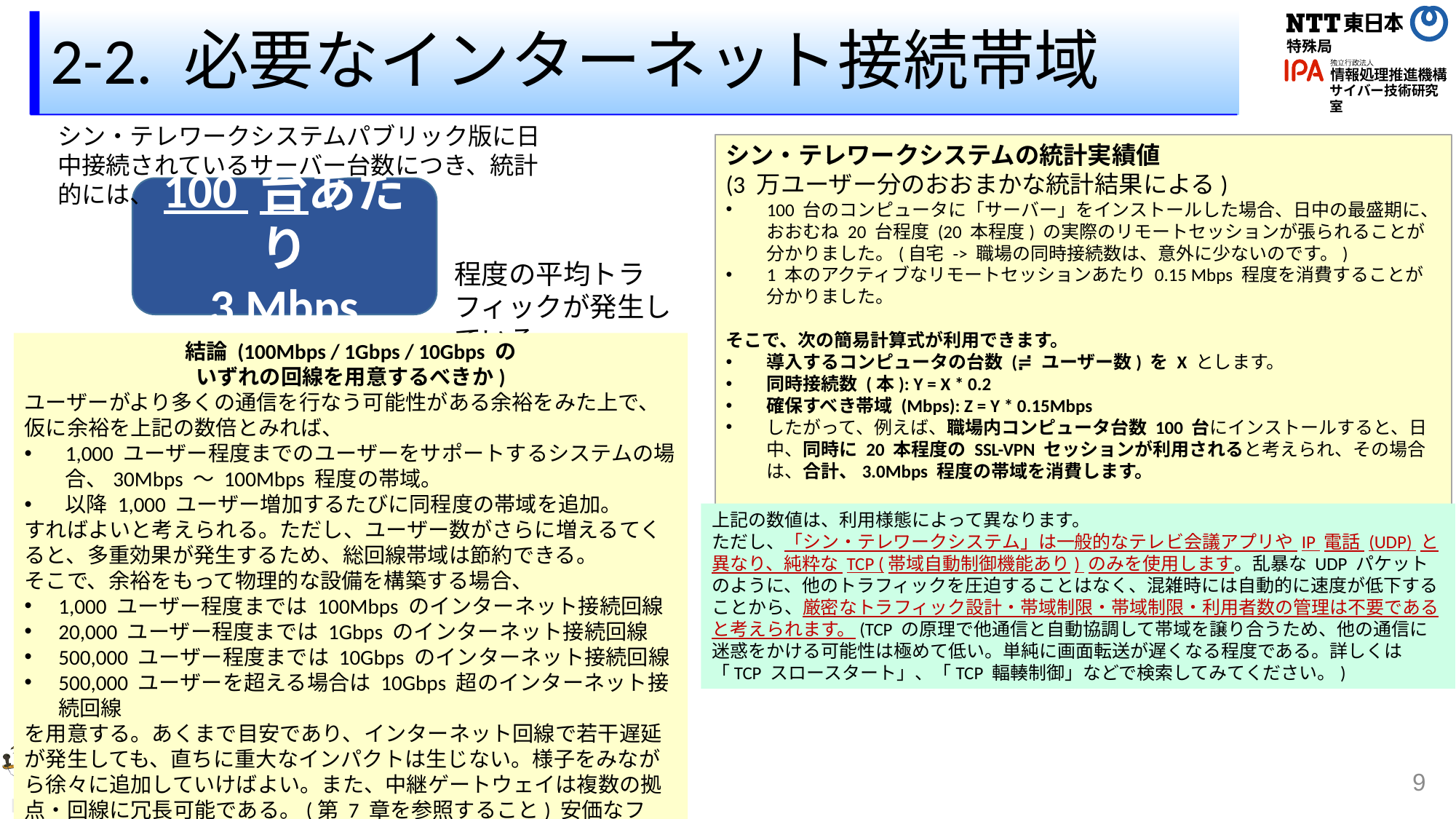

# 2-2. 必要なインターネット接続帯域
シン・テレワークシステムパブリック版に日中接続されているサーバー台数につき、統計的には、
シン・テレワークシステムの統計実績値
(3 万ユーザー分のおおまかな統計結果による)
100 台のコンピュータに「サーバー」をインストールした場合、日中の最盛期に、おおむね 20 台程度 (20 本程度) の実際のリモートセッションが張られることが分かりました。(自宅 -> 職場の同時接続数は、意外に少ないのです。)
1 本のアクティブなリモートセッションあたり 0.15 Mbps 程度を消費することが分かりました。

そこで、次の簡易計算式が利用できます。
導入するコンピュータの台数 (≓ ユーザー数) を X とします。
同時接続数 (本): Y = X * 0.2
確保すべき帯域 (Mbps): Z = Y * 0.15Mbps
したがって、例えば、職場内コンピュータ台数 100 台にインストールすると、日中、同時に 20 本程度の SSL-VPN セッションが利用されると考えられ、その場合は、合計、3.0Mbps 程度の帯域を消費します。

100 台あたり
3 Mbps
程度の平均トラフィックが発生している。
結論 (100Mbps / 1Gbps / 10Gbps の
いずれの回線を用意するべきか)
ユーザーがより多くの通信を行なう可能性がある余裕をみた上で、仮に余裕を上記の数倍とみれば、
1,000 ユーザー程度までのユーザーをサポートするシステムの場合、30Mbps ～ 100Mbps 程度の帯域。
以降 1,000 ユーザー増加するたびに同程度の帯域を追加。
すればよいと考えられる。ただし、ユーザー数がさらに増えるてくると、多重効果が発生するため、総回線帯域は節約できる。
そこで、余裕をもって物理的な設備を構築する場合、
1,000 ユーザー程度までは 100Mbps のインターネット接続回線
20,000 ユーザー程度までは 1Gbps のインターネット接続回線
500,000 ユーザー程度までは 10Gbps のインターネット接続回線
500,000 ユーザーを超える場合は 10Gbps 超のインターネット接続回線
を用意する。あくまで目安であり、インターネット回線で若干遅延が発生しても、直ちに重大なインパクトは生じない。様子をみながら徐々に追加していけばよい。また、中継ゲートウェイは複数の拠点・回線に冗長可能である。(第 7 章を参照すること) 安価なフレッツ回線や VPS を大量に分散して設置することも可である。
上記の数値は、利用様態によって異なります。
ただし、「シン・テレワークシステム」は一般的なテレビ会議アプリや IP 電話 (UDP) と異なり、純粋な TCP (帯域自動制御機能あり) のみを使用します。乱暴な UDP パケットのように、他のトラフィックを圧迫することはなく、混雑時には自動的に速度が低下することから、厳密なトラフィック設計・帯域制限・帯域制限・利用者数の管理は不要であると考えられます。(TCP の原理で他通信と自動協調して帯域を譲り合うため、他の通信に迷惑をかける可能性は極めて低い。単純に画面転送が遅くなる程度である。詳しくは 「TCP スロースタート」、「TCP 輻輳制御」などで検索してみてください。)
9